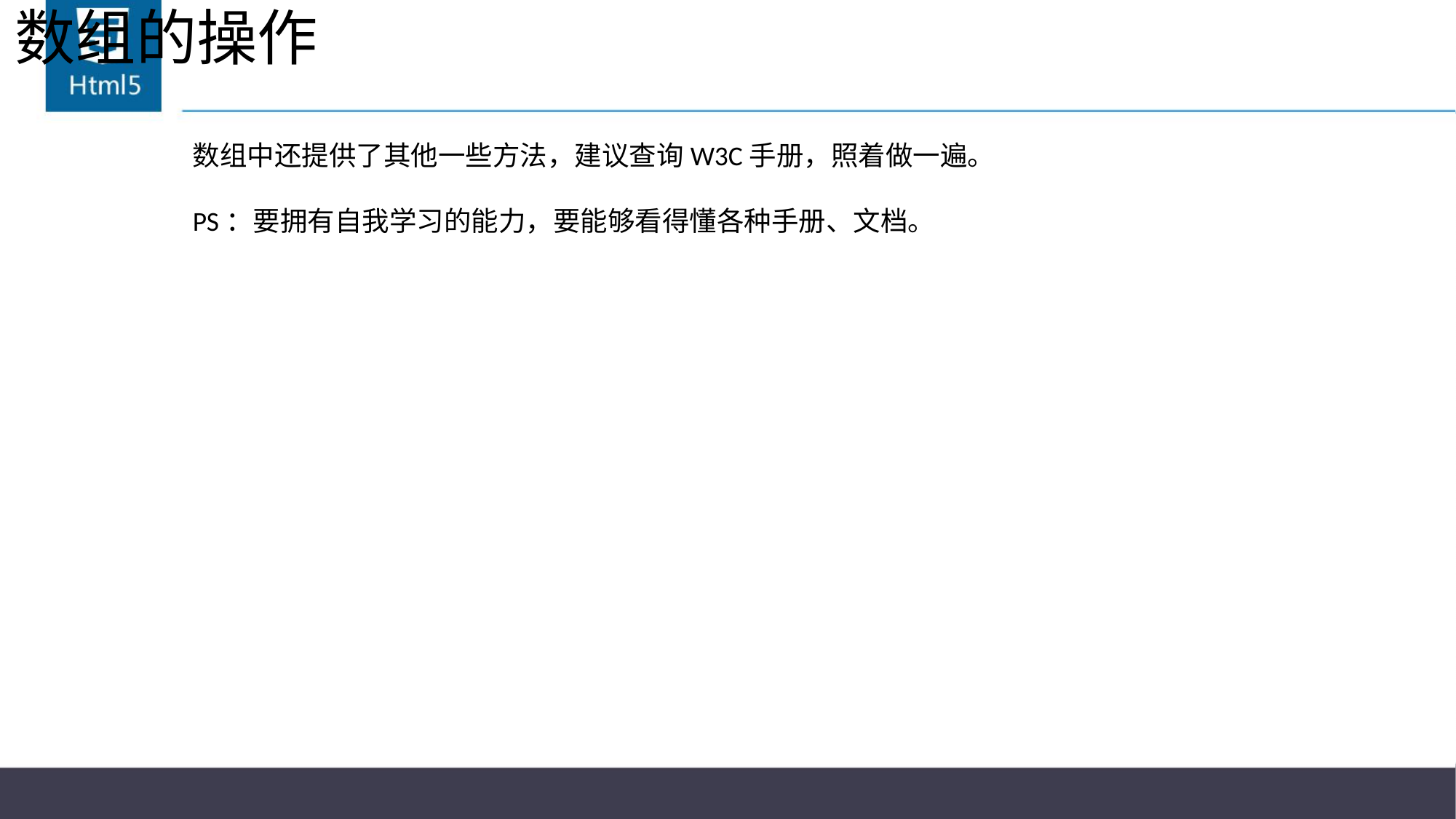

# 数组的操作
数组中还提供了其他一些方法，建议查询W3C手册，照着做一遍。

PS：要拥有自我学习的能力，要能够看得懂各种手册、文档。